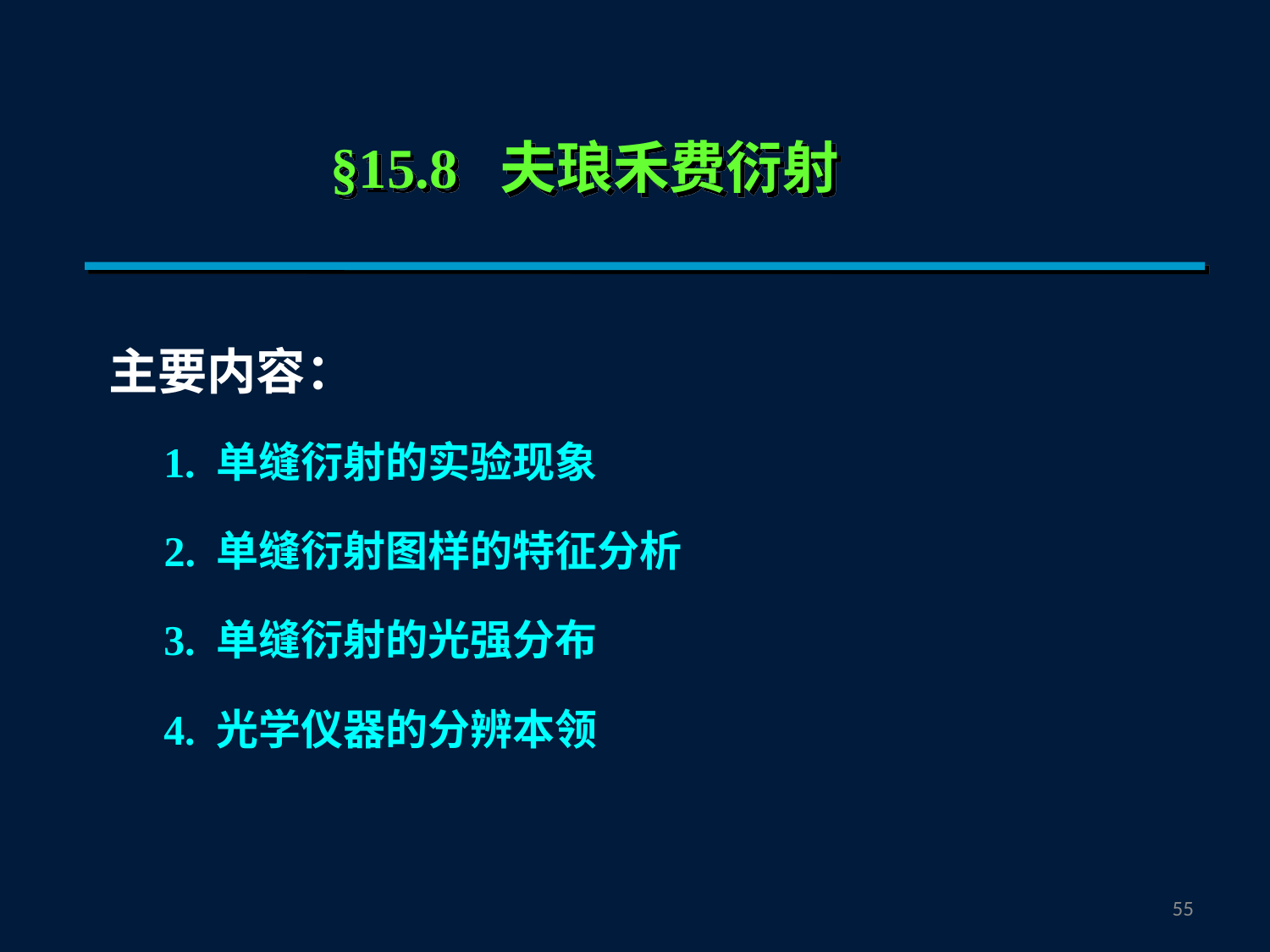

§15.8  夫琅禾费衍射

主要内容：
1. 单缝衍射的实验现象
2. 单缝衍射图样的特征分析
3. 单缝衍射的光强分布
4. 光学仪器的分辨本领
55